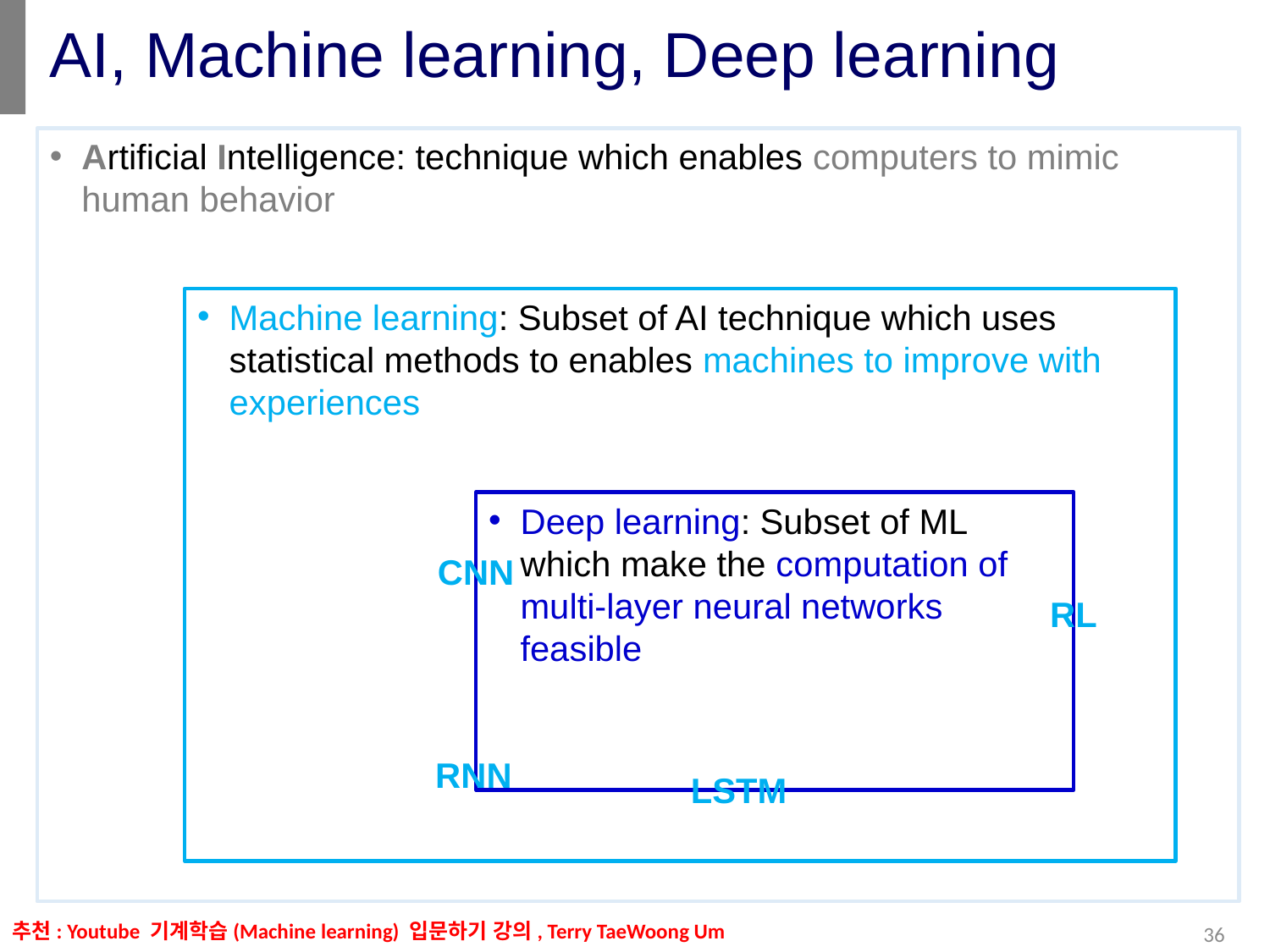

# AI, Machine learning, Deep learning
Artificial Intelligence: technique which enables computers to mimic human behavior
Machine learning: Subset of AI technique which uses statistical methods to enables machines to improve with experiences
Deep learning: Subset of ML which make the computation of multi-layer neural networks feasible
CNN
RL
RNN
LSTM
추천: Youtube 기계학습(Machine learning) 입문하기 강의, Terry TaeWoong Um
36